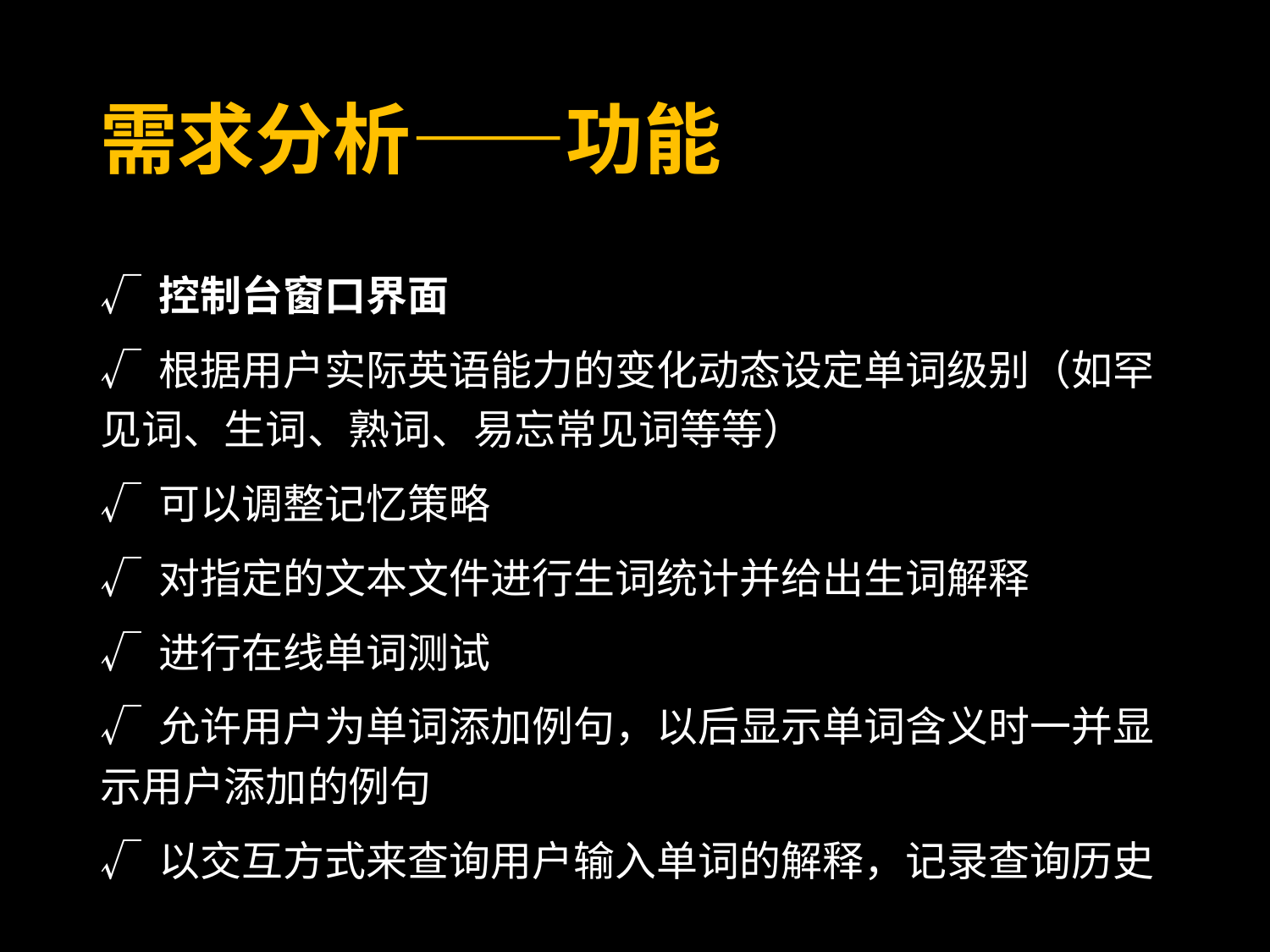

# 需求分析——功能
√ 控制台窗口界面
√ 根据用户实际英语能力的变化动态设定单词级别（如罕见词、生词、熟词、易忘常见词等等）
√ 可以调整记忆策略
√ 对指定的文本文件进行生词统计并给出生词解释
√ 进行在线单词测试
√ 允许用户为单词添加例句，以后显示单词含义时一并显示用户添加的例句
√ 以交互方式来查询用户输入单词的解释，记录查询历史